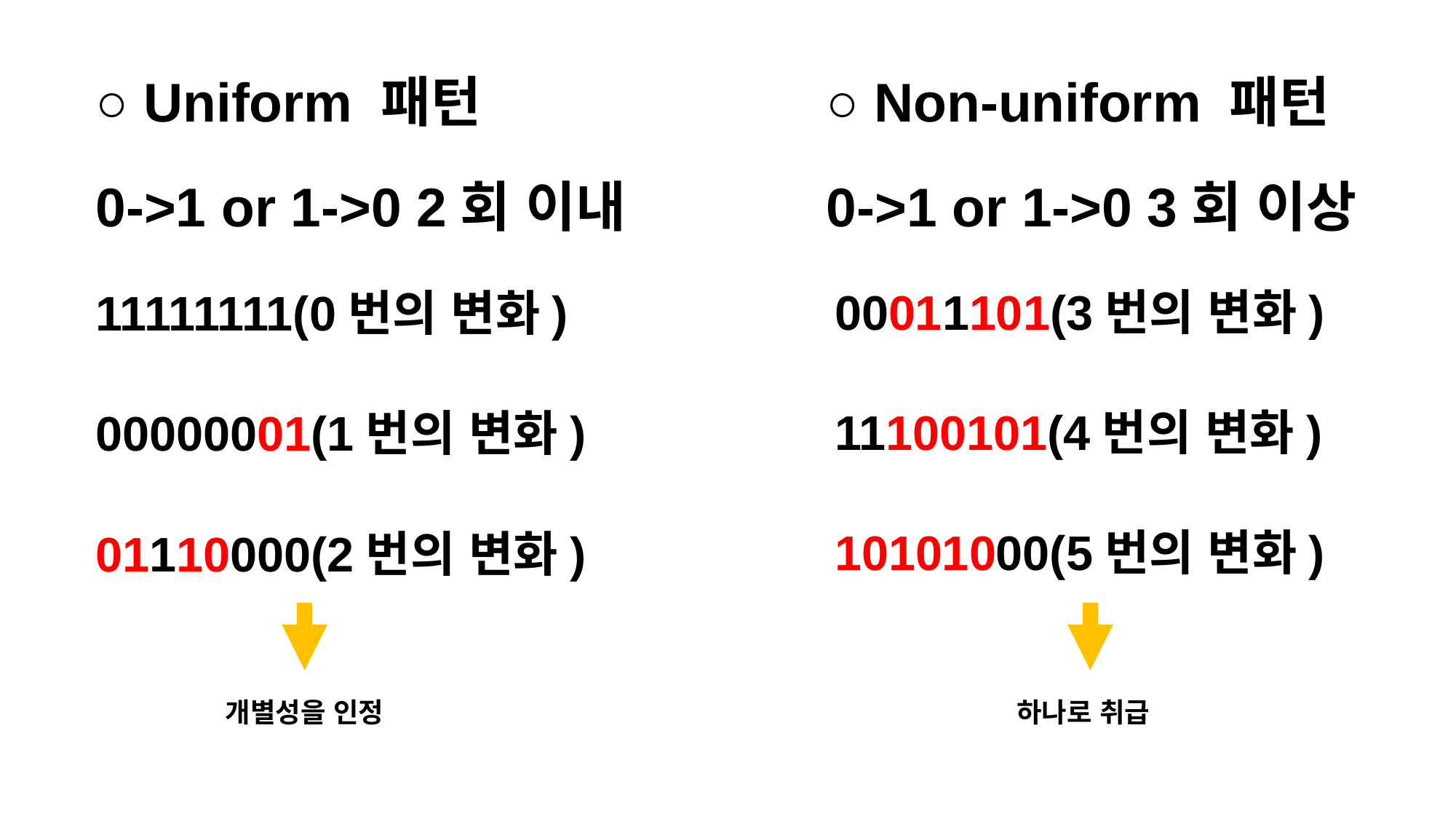

○ Non-uniform 패턴
0->1 or 1->0 3회 이상
○ Uniform 패턴
0->1 or 1->0 2회 이내
00011101(3번의 변화)
11111111(0번의 변화)
11100101(4번의 변화)
00000001(1번의 변화)
10101000(5번의 변화)
01110000(2번의 변화)
개별성을 인정
하나로 취급